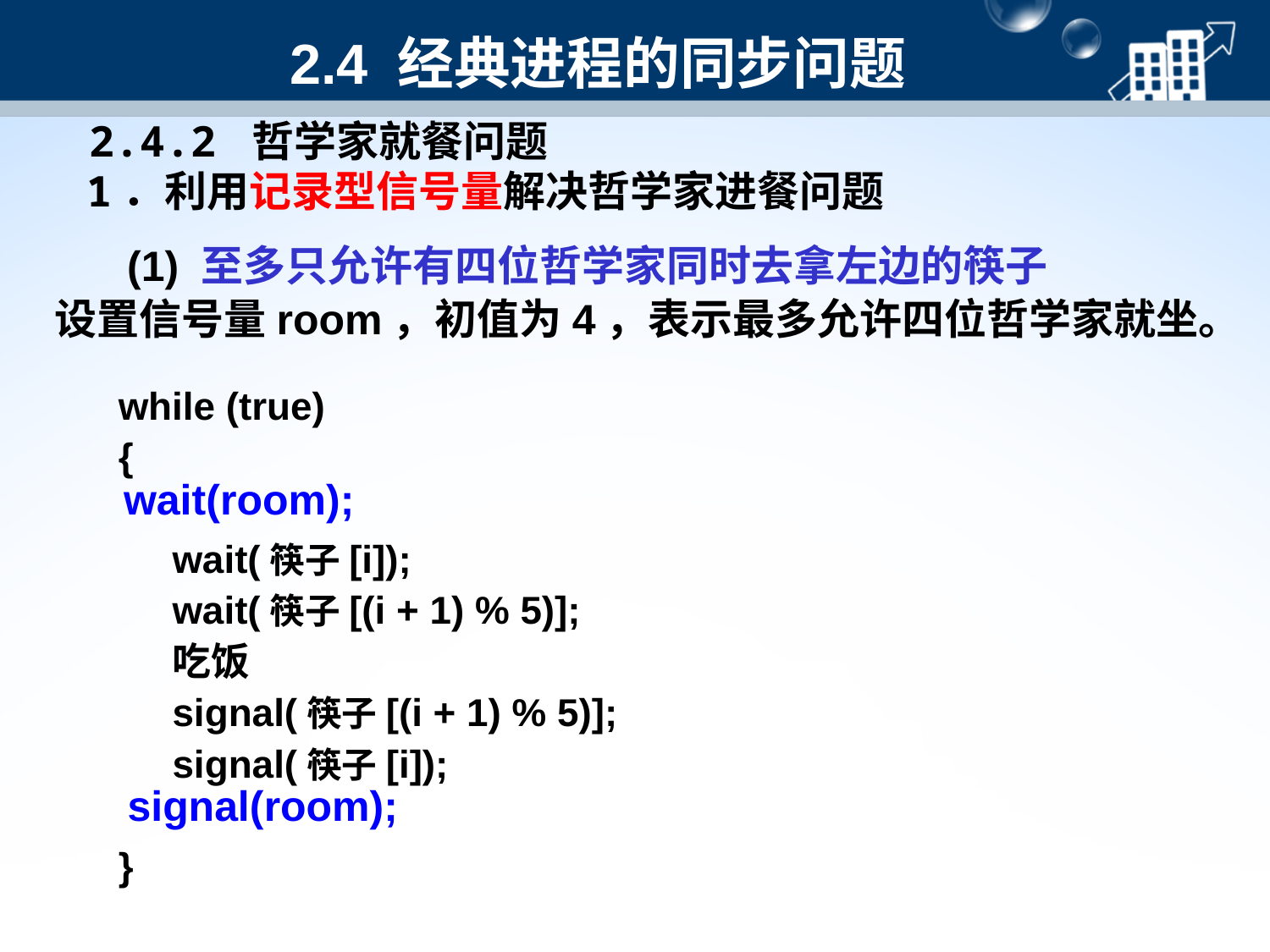

# 2.4 经典进程的同步问题
2.4.2 哲学家就餐问题
1．利用记录型信号量解决哲学家进餐问题
       (1) 至多只允许有四位哲学家同时去拿左边的筷子
设置信号量room，初值为4，表示最多允许四位哲学家就坐。
while (true)
{

     wait(筷子[i]);
     wait(筷子[(i + 1) % 5)];
     吃饭
     signal(筷子[(i + 1) % 5)];
     signal(筷子[i]);

}
wait(room);
signal(room);